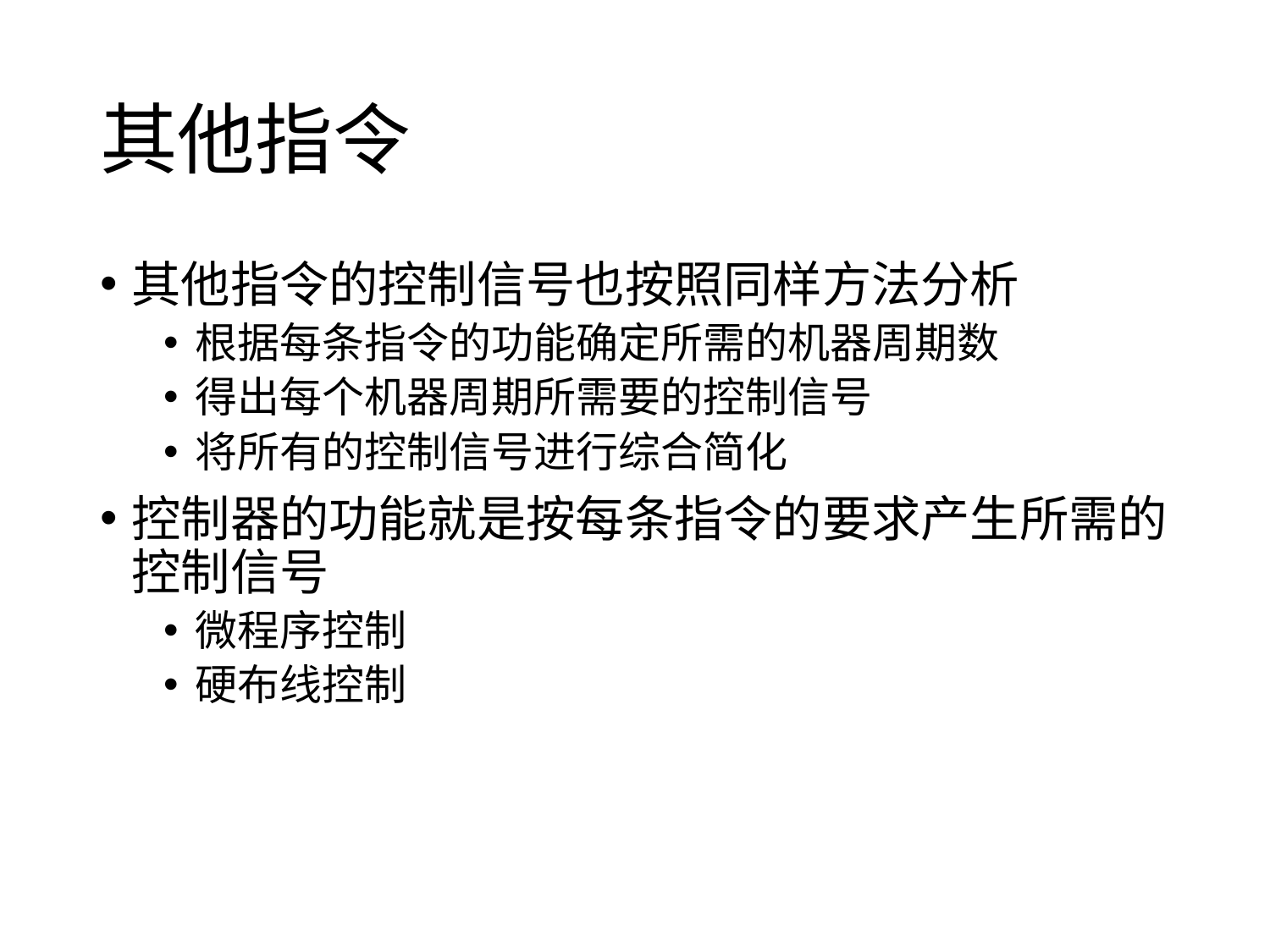

# 其他指令
其他指令的控制信号也按照同样方法分析
根据每条指令的功能确定所需的机器周期数
得出每个机器周期所需要的控制信号
将所有的控制信号进行综合简化
控制器的功能就是按每条指令的要求产生所需的控制信号
微程序控制
硬布线控制